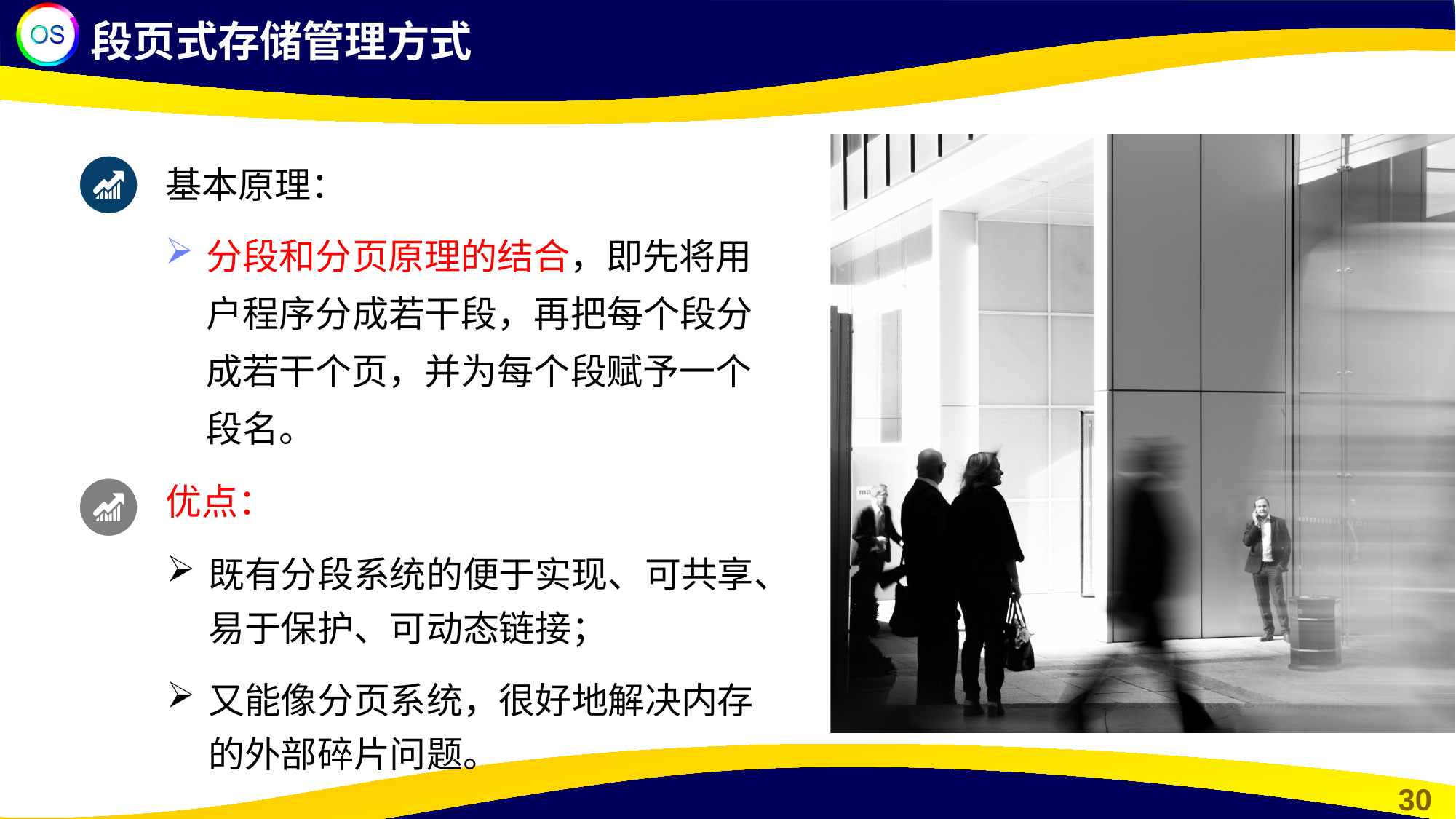

段页式存储管理方式

基本原理：
分段和分页原理的结合，即先将用户程序分成若干段，再把每个段分成若干个页，并为每个段赋予一个段名。
优点：
既有分段系统的便于实现、可共享、易于保护、可动态链接；
又能像分页系统，很好地解决内存的外部碎片问题。